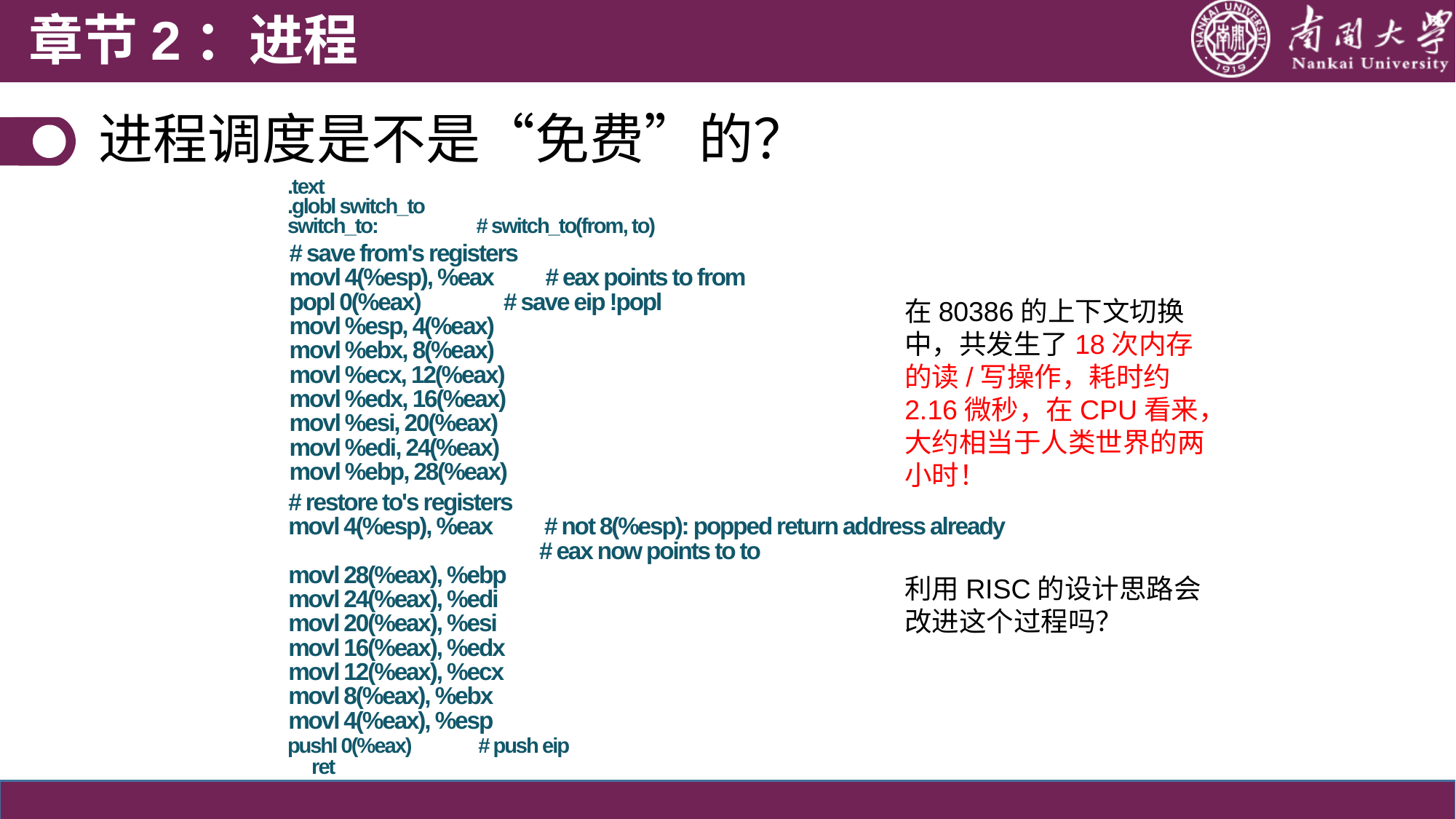

章节2：进程
进程调度是不是“免费”的？

.text
.globl switch_to
switch_to:                      # switch_to(from, to)
    # save from's registers
    movl 4(%esp), %eax          # eax points to from
    popl 0(%eax)                # save eip !popl
    movl %esp, 4(%eax)
    movl %ebx, 8(%eax)
    movl %ecx, 12(%eax)
    movl %edx, 16(%eax)
    movl %esi, 20(%eax)
    movl %edi, 24(%eax)
    movl %ebp, 28(%eax)
在80386的上下文切换中，共发生了18次内存的读/写操作，耗时约2.16微秒，在CPU看来，大约相当于人类世界的两小时！
    # restore to's registers
    movl 4(%esp), %eax          # not 8(%esp): popped return address already
                                                    # eax now points to to
    movl 28(%eax), %ebp
    movl 24(%eax), %edi
    movl 20(%eax), %esi
    movl 16(%eax), %edx
    movl 12(%eax), %ecx
    movl 8(%eax), %ebx
    movl 4(%eax), %esp
利用RISC的设计思路会改进这个过程吗？
pushl 0(%eax)               # push eip
     ret